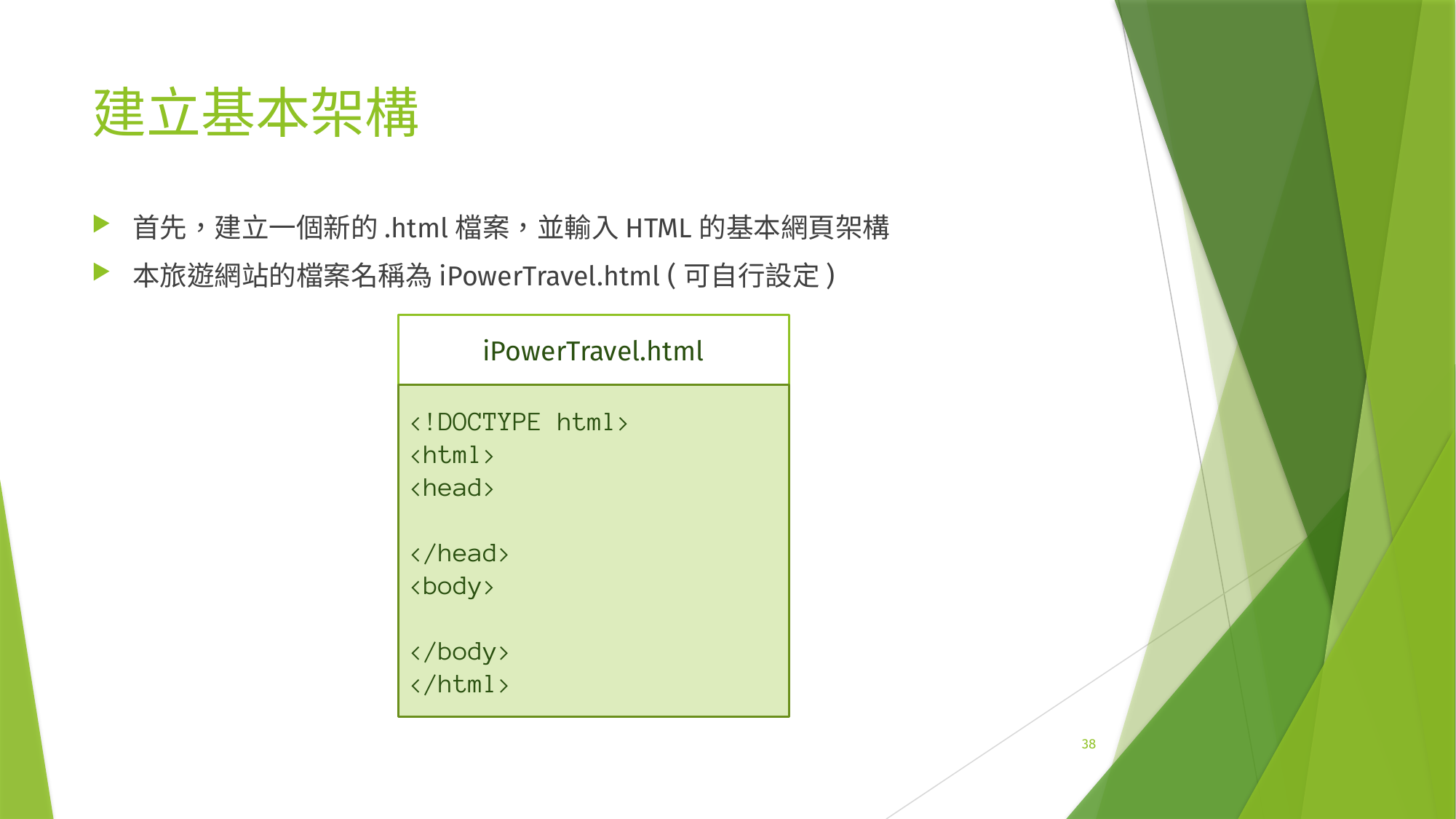

# 建立基本架構
首先，建立一個新的.html檔案，並輸入HTML的基本網頁架構
本旅遊網站的檔案名稱為iPowerTravel.html (可自行設定)
iPowerTravel.html
<!DOCTYPE html>
<html>
<head>

</head>
<body>

</body>
</html>
38